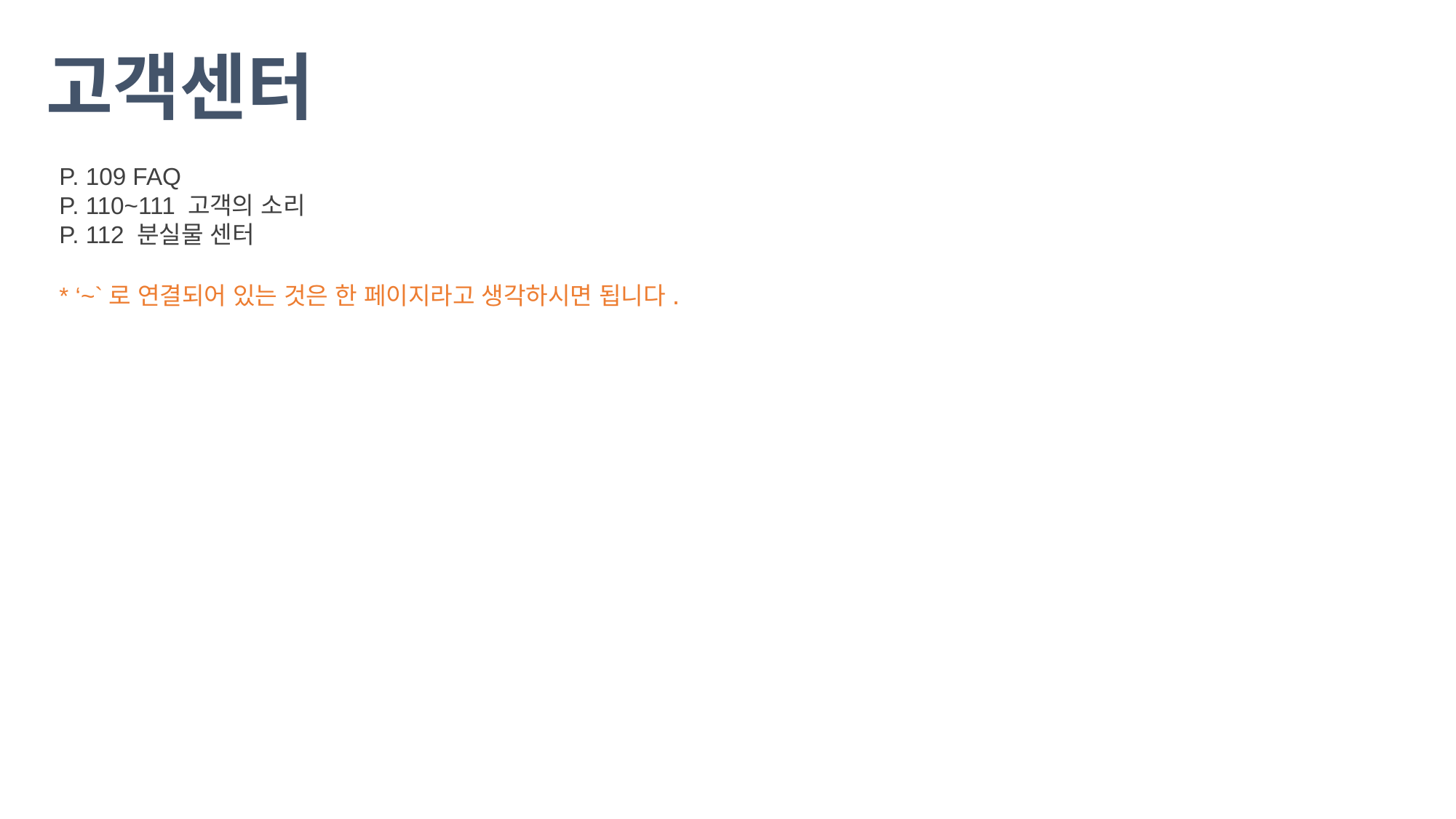

고객센터
P. 109 FAQ
P. 110~111 고객의 소리
P. 112 분실물 센터

* ‘~`로 연결되어 있는 것은 한 페이지라고 생각하시면 됩니다.